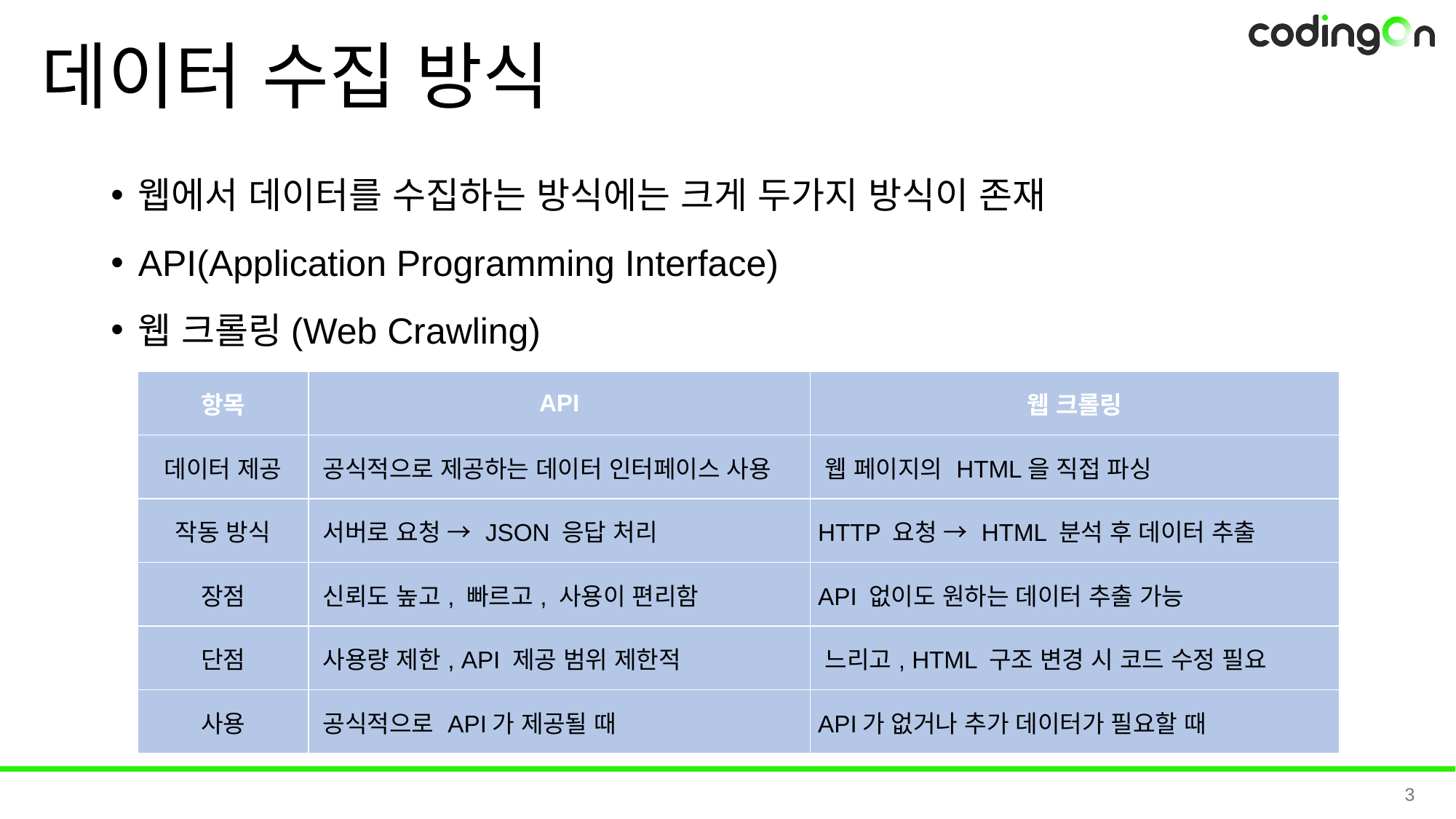

# 데이터 수집 방식
웹에서 데이터를 수집하는 방식에는 크게 두가지 방식이 존재
API(Application Programming Interface)
웹 크롤링(Web Crawling)

| 항목 | API | 웹 크롤링 |
| --- | --- | --- |
| 데이터 제공 | 공식적으로 제공하는 데이터 인터페이스 사용 | 웹 페이지의 HTML을 직접 파싱 |
| 작동 방식 | 서버로 요청 → JSON 응답 처리 | HTTP 요청 → HTML 분석 후 데이터 추출 |
| 장점 | 신뢰도 높고, 빠르고, 사용이 편리함 | API 없이도 원하는 데이터 추출 가능 |
| 단점 | 사용량 제한, API 제공 범위 제한적 | 느리고, HTML 구조 변경 시 코드 수정 필요 |
| 사용 | 공식적으로 API가 제공될 때 | API가 없거나 추가 데이터가 필요할 때 |
3